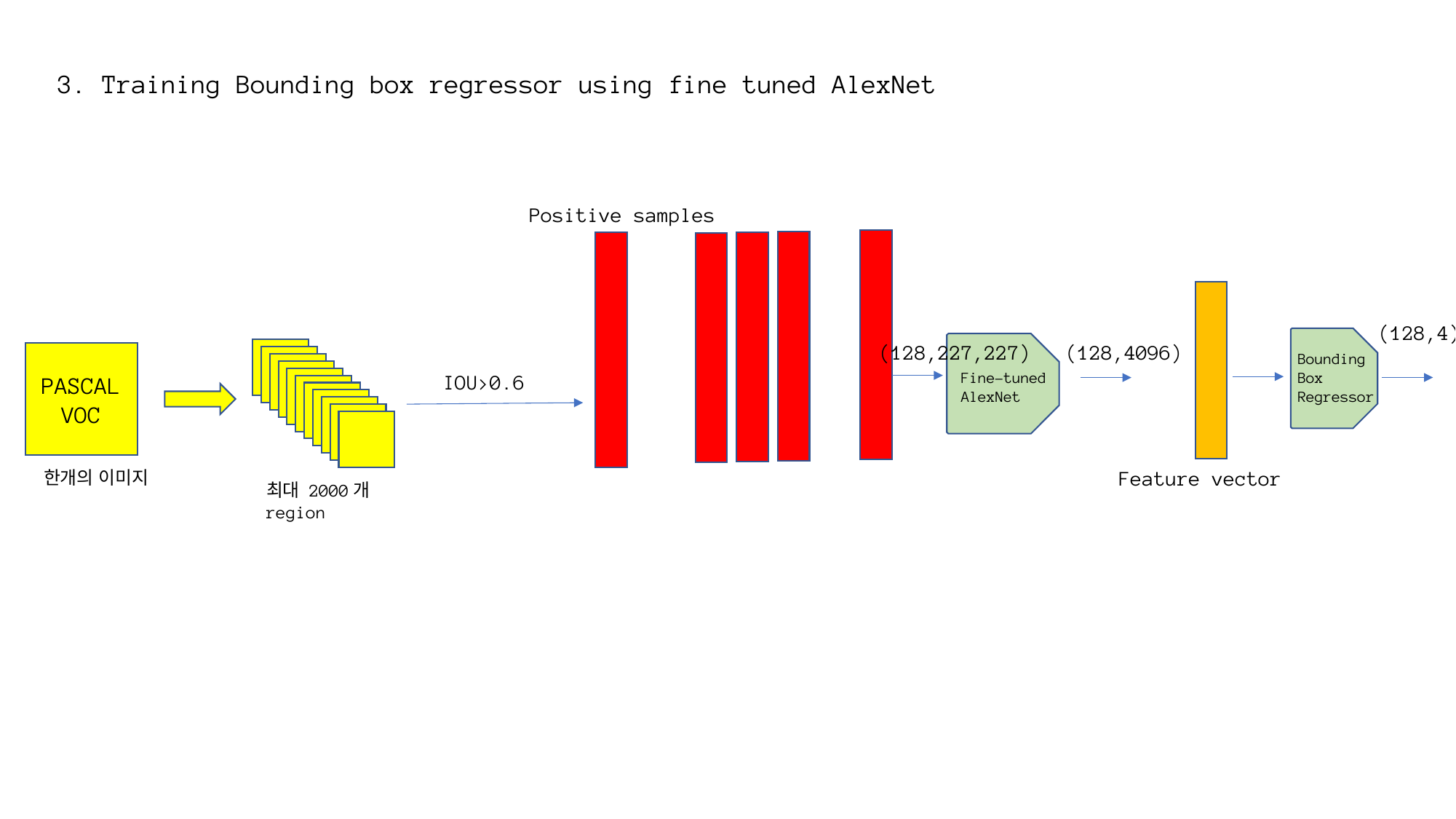

3. Training Bounding box regressor using fine tuned AlexNet
Positive samples

(128,4)

(128,4096)
(128,227,227)

PASCAL
VOC
Bounding
Box
Regressor

Fine-tuned
AlexNet
IOU>0.6

Feature vector
한개의 이미지
최대 2000개
region